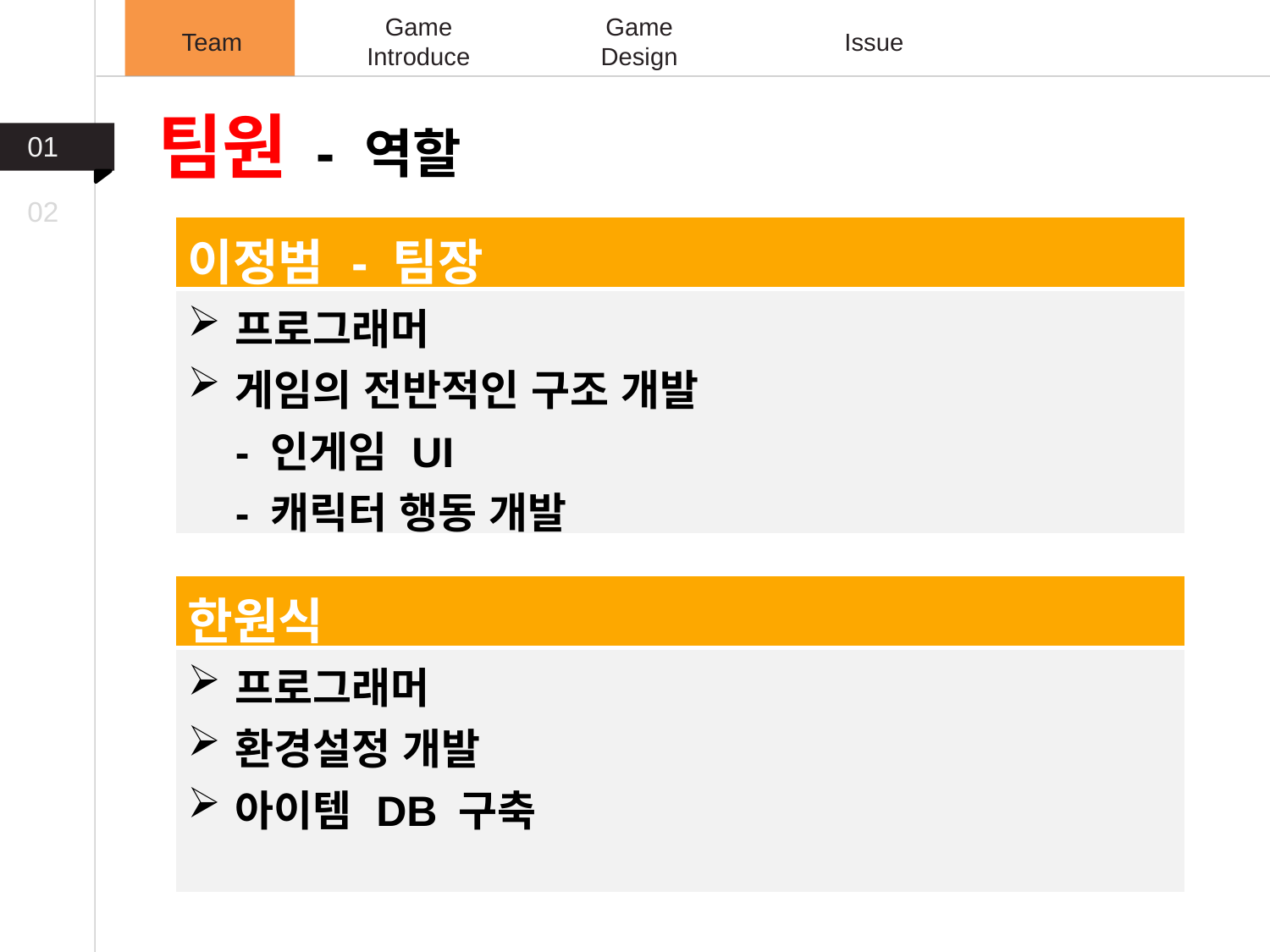

Game
Introduce
Game
Design
Team
Issue
팀원 - 역할
01

02
| 이정범 - 팀장 |
| --- |
| 프로그래머 게임의 전반적인 구조 개발 - 인게임 UI - 캐릭터 행동 개발 |
| 한원식 |
| --- |
| 프로그래머 환경설정 개발 아이템 DB 구축 |